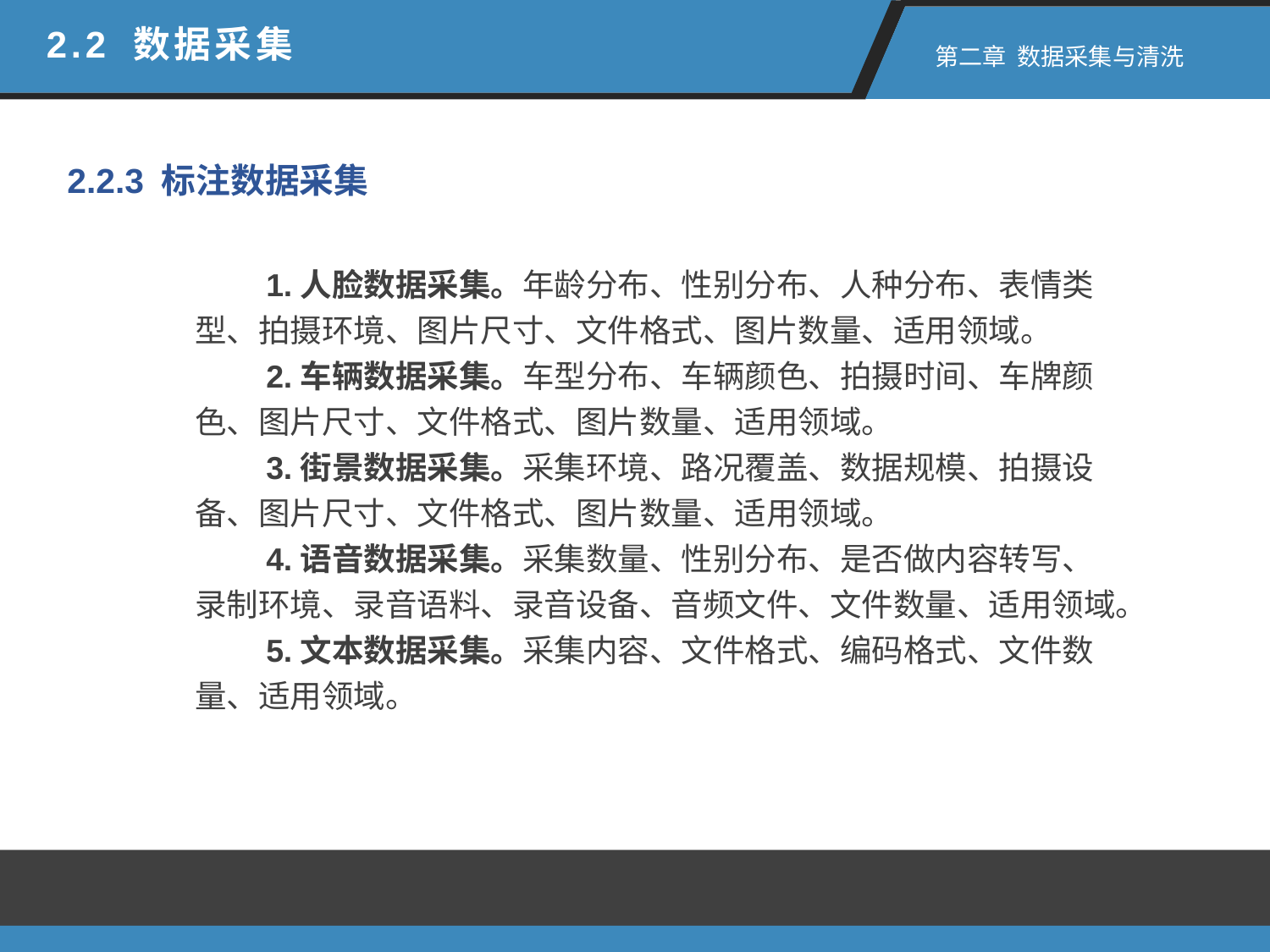

2.2 数据采集
  第二章  数据采集与清洗
2.2.3 标注数据采集
        1.人脸数据采集。年龄分布、性别分布、人种分布、表情类型、拍摄环境、图片尺寸、文件格式、图片数量、适用领域。
        2.车辆数据采集。车型分布、车辆颜色、拍摄时间、车牌颜色、图片尺寸、文件格式、图片数量、适用领域。
        3.街景数据采集。采集环境、路况覆盖、数据规模、拍摄设备、图片尺寸、文件格式、图片数量、适用领域。
        4.语音数据采集。采集数量、性别分布、是否做内容转写、录制环境、录音语料、录音设备、音频文件、文件数量、适用领域。
        5.文本数据采集。采集内容、文件格式、编码格式、文件数量、适用领域。